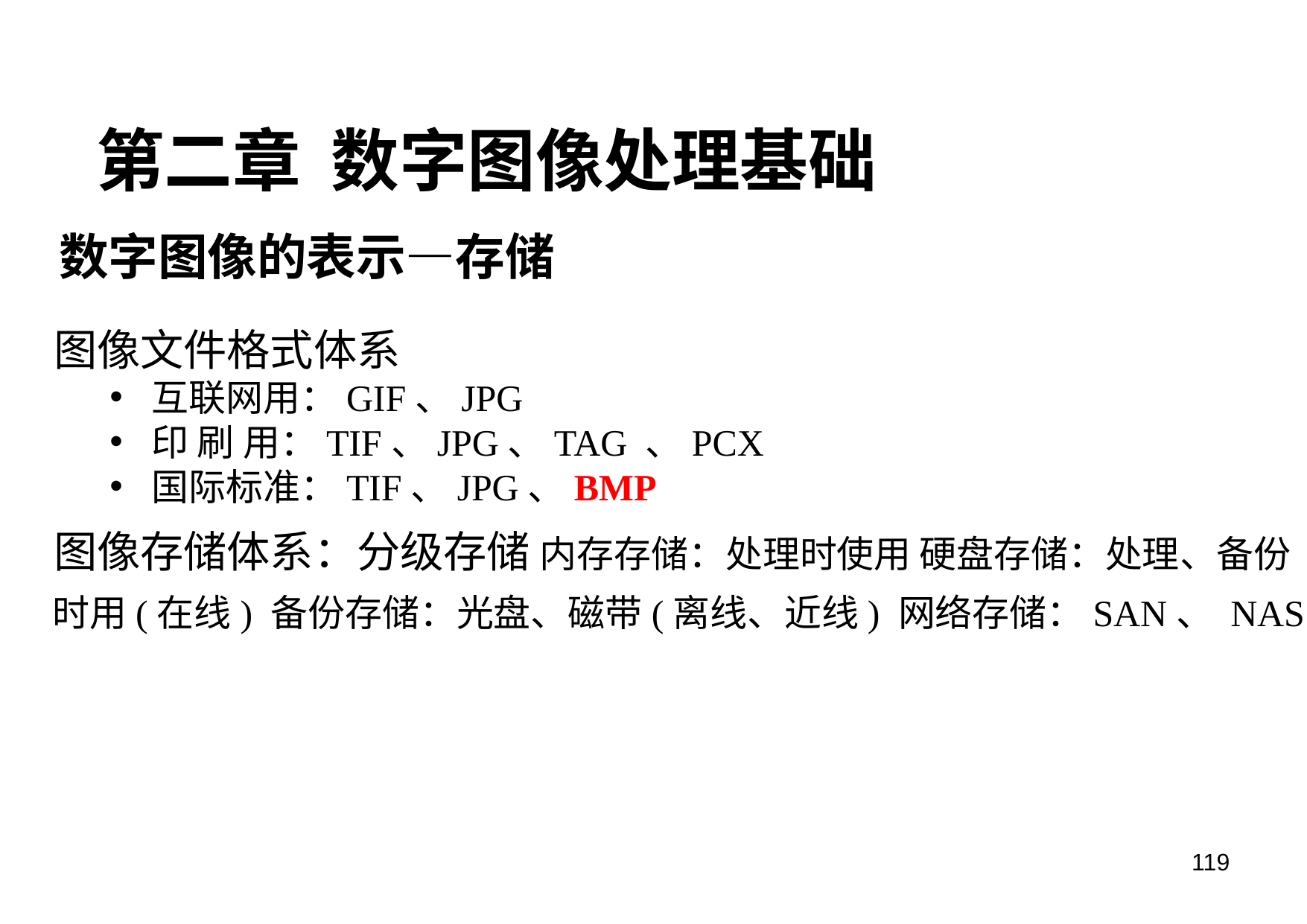

第二章  数字图像处理基础
数字图像的表示—存储
图像文件格式体系
互联网用：GIF、JPG
印 刷 用：TIF、JPG、TAG 、PCX
国际标准：TIF、JPG、BMP
图像存储体系：分级存储 内存存储：处理时使用 硬盘存储：处理、备份时用(在线) 备份存储：光盘、磁带(离线、近线) 网络存储：SAN、 NAS
119